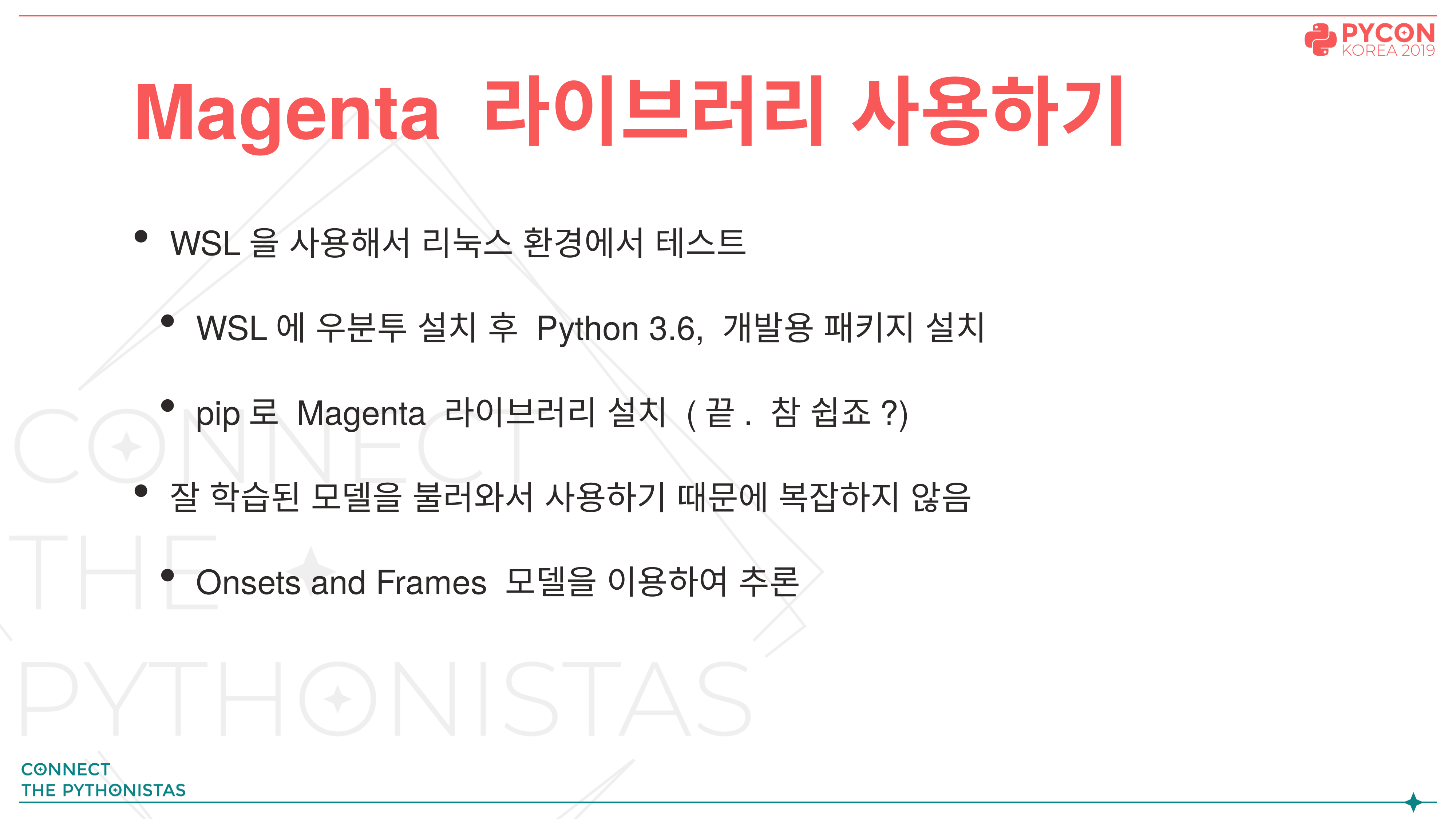

# Magenta 라이브러리 사용하기
WSL을 사용해서 리눅스 환경에서 테스트
WSL에 우분투 설치 후 Python 3.6, 개발용 패키지 설치
pip로 Magenta 라이브러리 설치 (끝. 참 쉽죠?)
잘 학습된 모델을 불러와서 사용하기 때문에 복잡하지 않음
Onsets and Frames 모델을 이용하여 추론